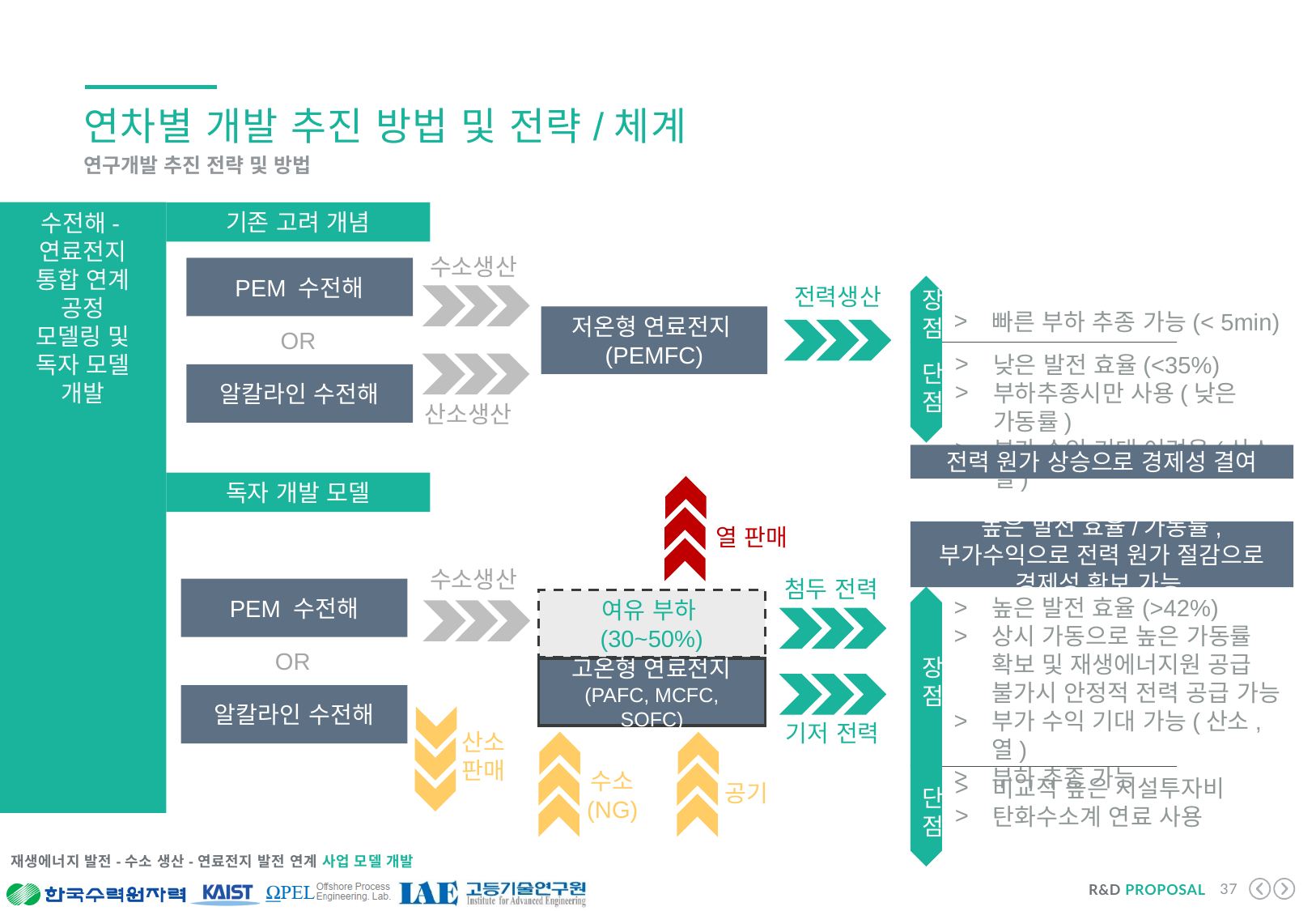

연차별 개발 추진 방법 및 전략/체계
연구개발 추진 전략 및 방법

수전해-연료전지 통합 연계 공정 모델링 및 독자 모델 개발
기존 고려 개념
수소생산
PEM 수전해
전력생산

장점
빠른 부하 추종 가능(< 5min)
저온형 연료전지(PEMFC)
OR

낮은 발전 효율(<35%)
부하추종시만 사용(낮은 가동률)
부가 수익 기대 어려움(산소, 열)

알칼라인 수전해
단점
산소생산
전력 원가 상승으로 경제성 결여
독자 개발 모델

열 판매
높은 발전 효율/가동률, 부가수익으로 전력 원가 절감으로 경제성 확보 가능

수소생산
첨두 전력
PEM 수전해
높은 발전 효율(>42%)
상시 가동으로 높은 가동률 확보 및 재생에너지원 공급 불가시 안정적 전력 공급 가능
부가 수익 기대 가능(산소, 열)
부하 추종 가능
여유 부하(30~50%)

OR
고온형 연료전지
(PAFC, MCFC, SOFC)
장점

알칼라인 수전해

기저 전력
산소 판매

수소
(NG)

비교적 높은 시설투자비
탄화수소계 연료 사용

공기

단점